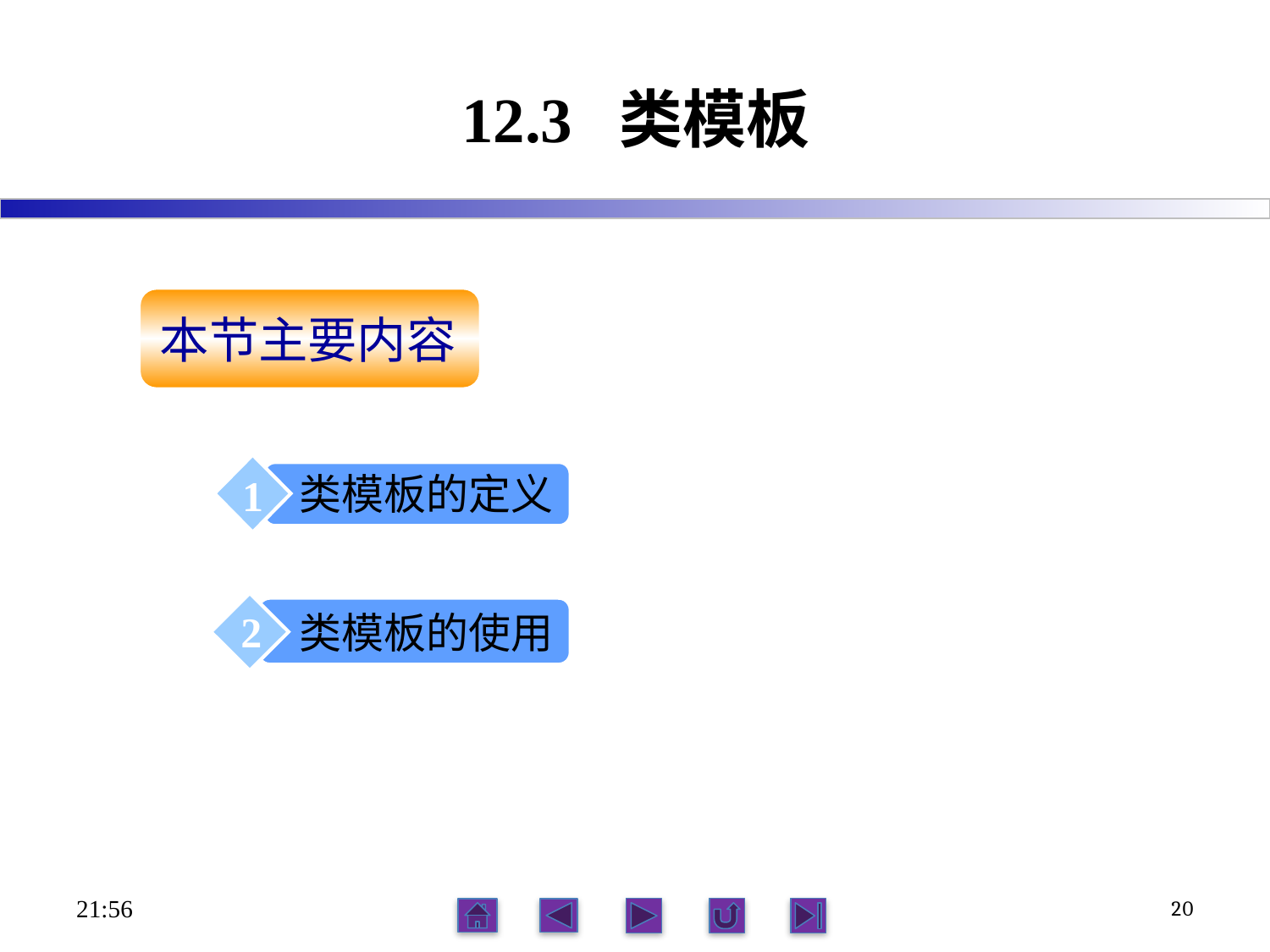

# 12.3  类模板

本节主要内容

类模板的定义
1

2

类模板的使用
21:56
20